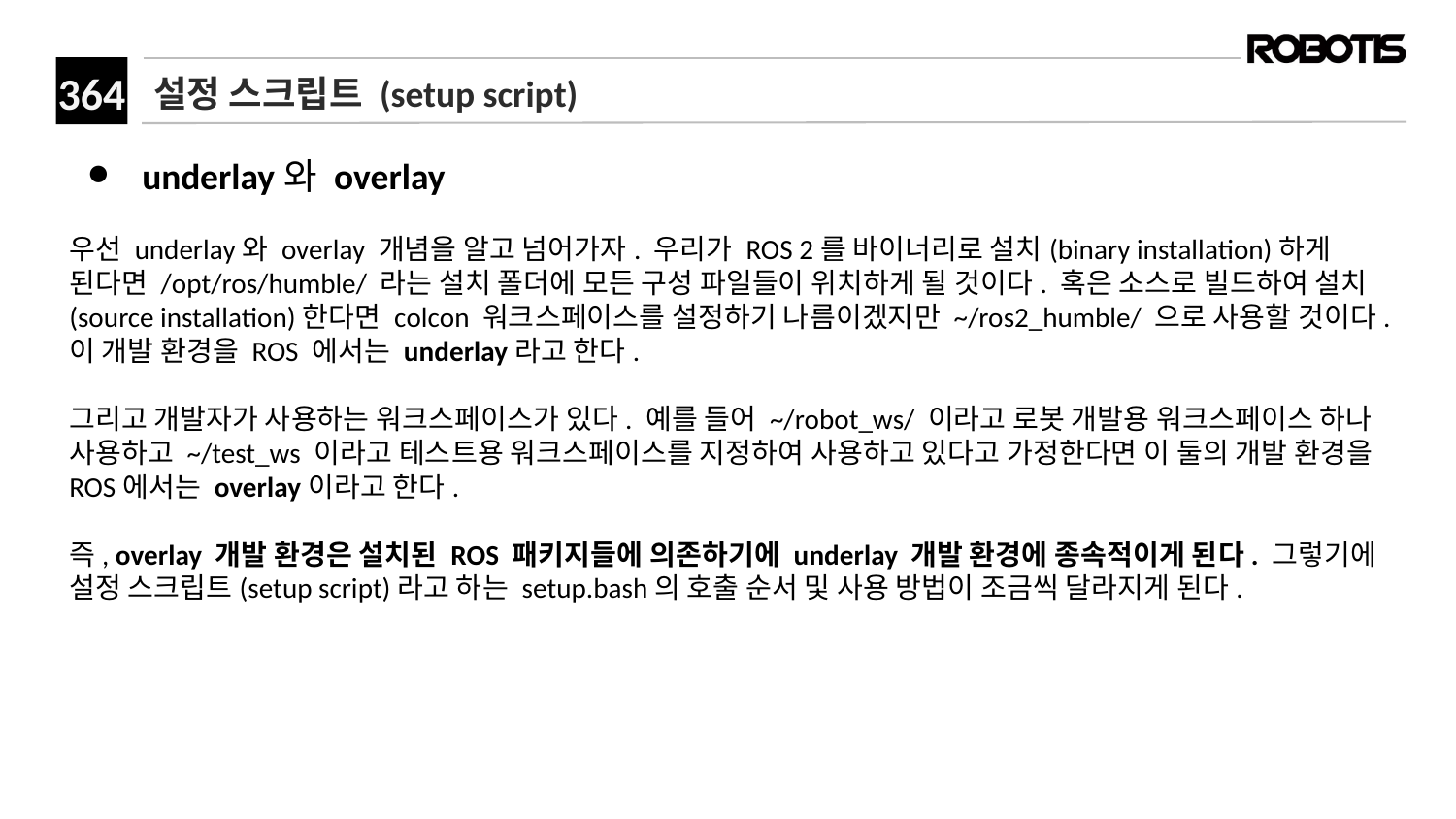

# 설정 스크립트 (setup script)
underlay와 overlay

우선 underlay와 overlay 개념을 알고 넘어가자. 우리가 ROS 2를 바이너리로 설치(binary installation)하게 된다면 /opt/ros/humble/ 라는 설치 폴더에 모든 구성 파일들이 위치하게 될 것이다. 혹은 소스로 빌드하여 설치(source installation)한다면 colcon 워크스페이스를 설정하기 나름이겠지만 ~/ros2_humble/ 으로 사용할 것이다. 이 개발 환경을 ROS 에서는 underlay라고 한다.

그리고 개발자가 사용하는 워크스페이스가 있다. 예를 들어 ~/robot_ws/ 이라고 로봇 개발용 워크스페이스 하나 사용하고 ~/test_ws 이라고 테스트용 워크스페이스를 지정하여 사용하고 있다고 가정한다면 이 둘의 개발 환경을 ROS에서는 overlay이라고 한다.

즉, overlay 개발 환경은 설치된 ROS 패키지들에 의존하기에 underlay 개발 환경에 종속적이게 된다. 그렇기에 설정 스크립트(setup script)라고 하는 setup.bash의 호출 순서 및 사용 방법이 조금씩 달라지게 된다.